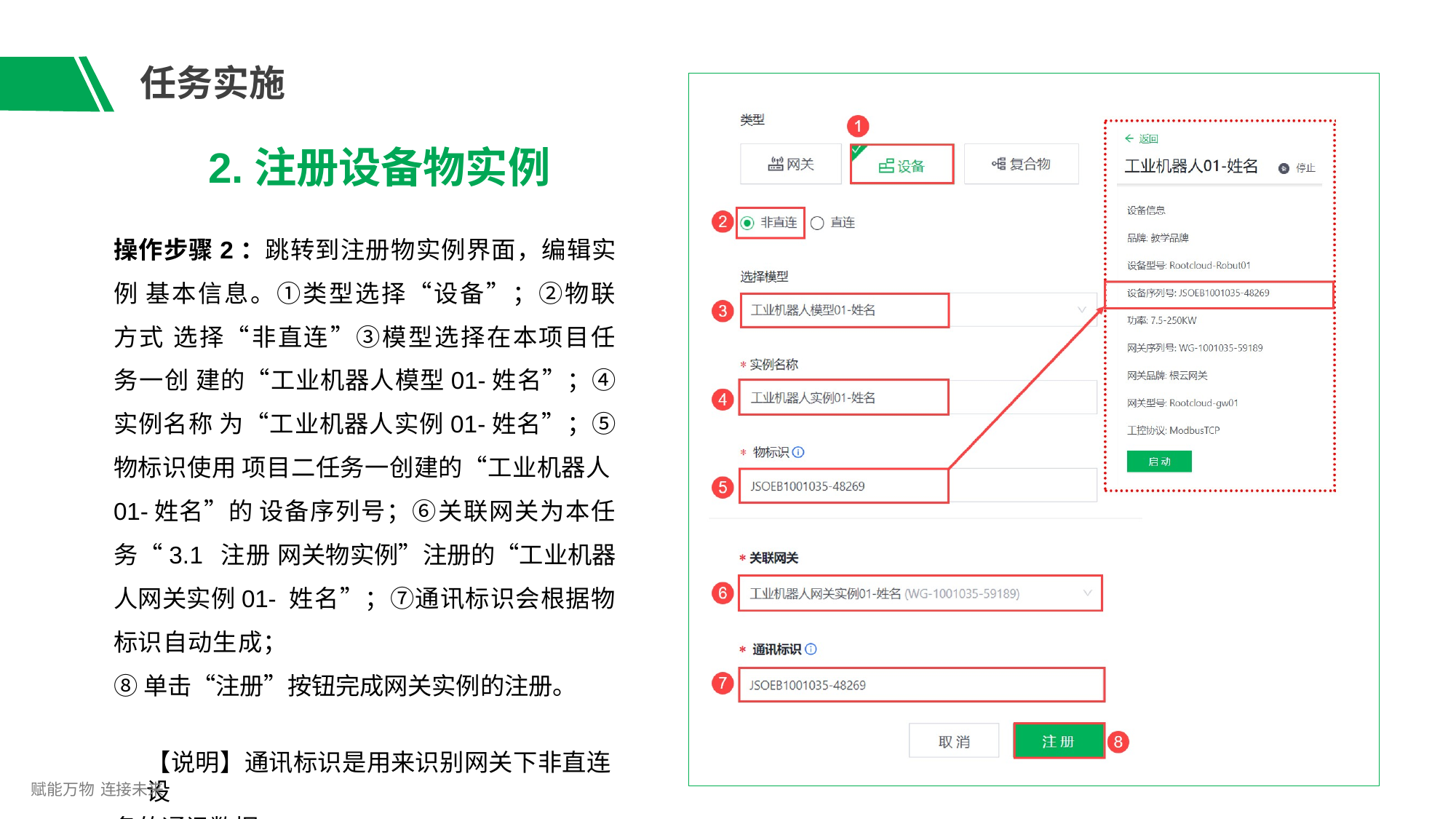

# 任务实施

2.注册设备物实例
操作步骤2：跳转到注册物实例界面，编辑实例 基本信息。①类型选择“设备”；②物联方式 选择“非直连”③模型选择在本项目任务一创 建的“工业机器人模型01-姓名”；④实例名称 为“工业机器人实例01-姓名”；⑤物标识使用 项目二任务一创建的“工业机器人01-姓名”的 设备序列号；⑥关联网关为本任务“3.1 注册 网关物实例”注册的“工业机器人网关实例01- 姓名”；⑦通讯标识会根据物标识自动生成；
⑧单击“注册”按钮完成网关实例的注册。

【说明】通讯标识是用来识别网关下非直连设
备的通讯数据
赋能万物 连接未来